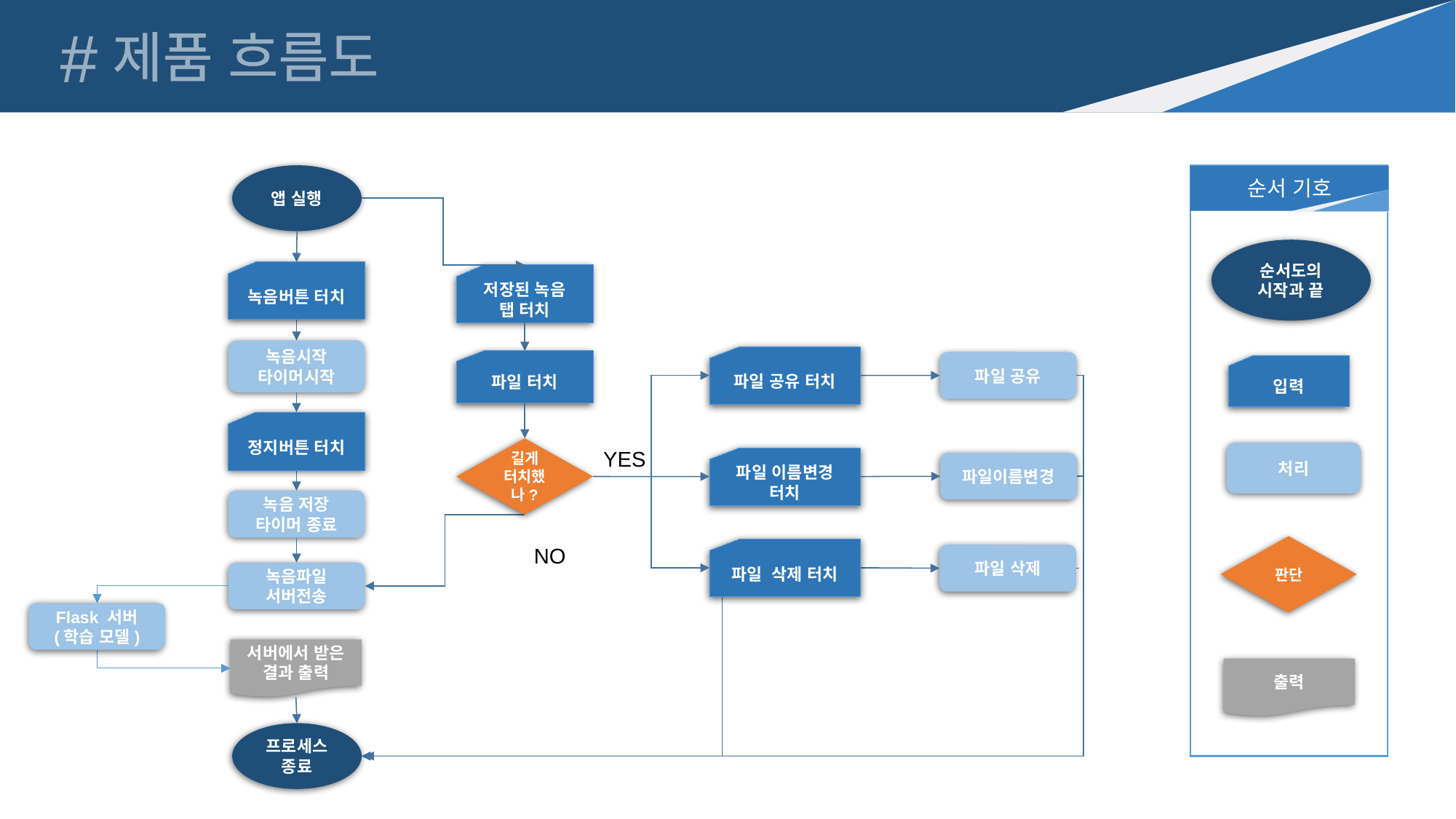

#
제품 흐름도
앱 실행

순서 기호

순서도의
시작과 끝
입력
처리
판단
출력
저장된 녹음
탭 터치
파일 터치
길게 터치했나?
YES
NO
녹음버튼 터치
녹음시작
타이머시작
정지버튼 터치
녹음 저장
타이머 종료
녹음파일
서버전송
서버에서 받은 결과 출력
프로세스 종료
파일 공유 터치
파일 공유
파일 이름변경 터치
파일이름변경
파일  삭제 터치
파일 삭제
예
Flask 서버
(학습 모델)